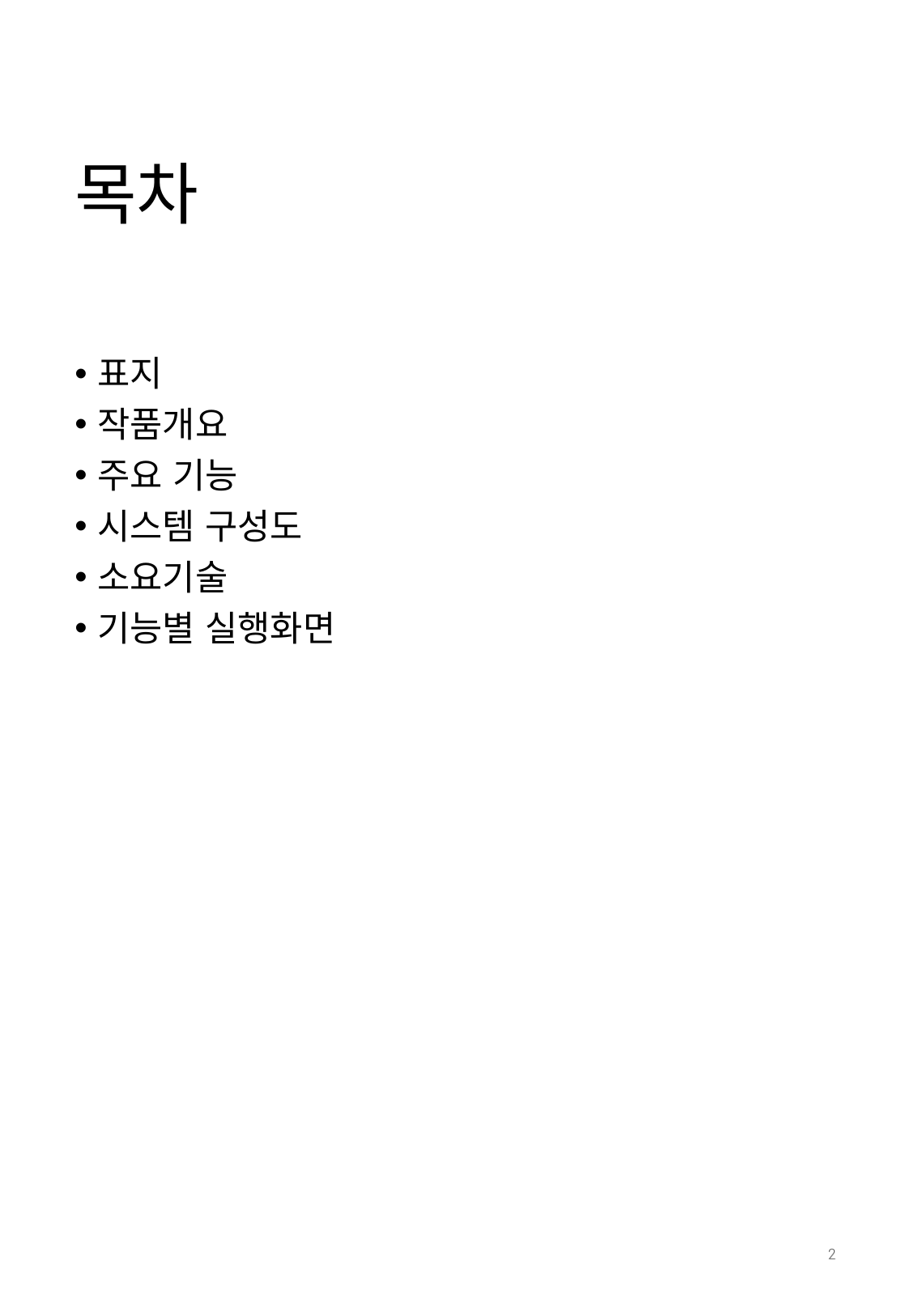

# 목차
표지
작품개요
주요 기능
시스템 구성도
소요기술
기능별 실행화면
2